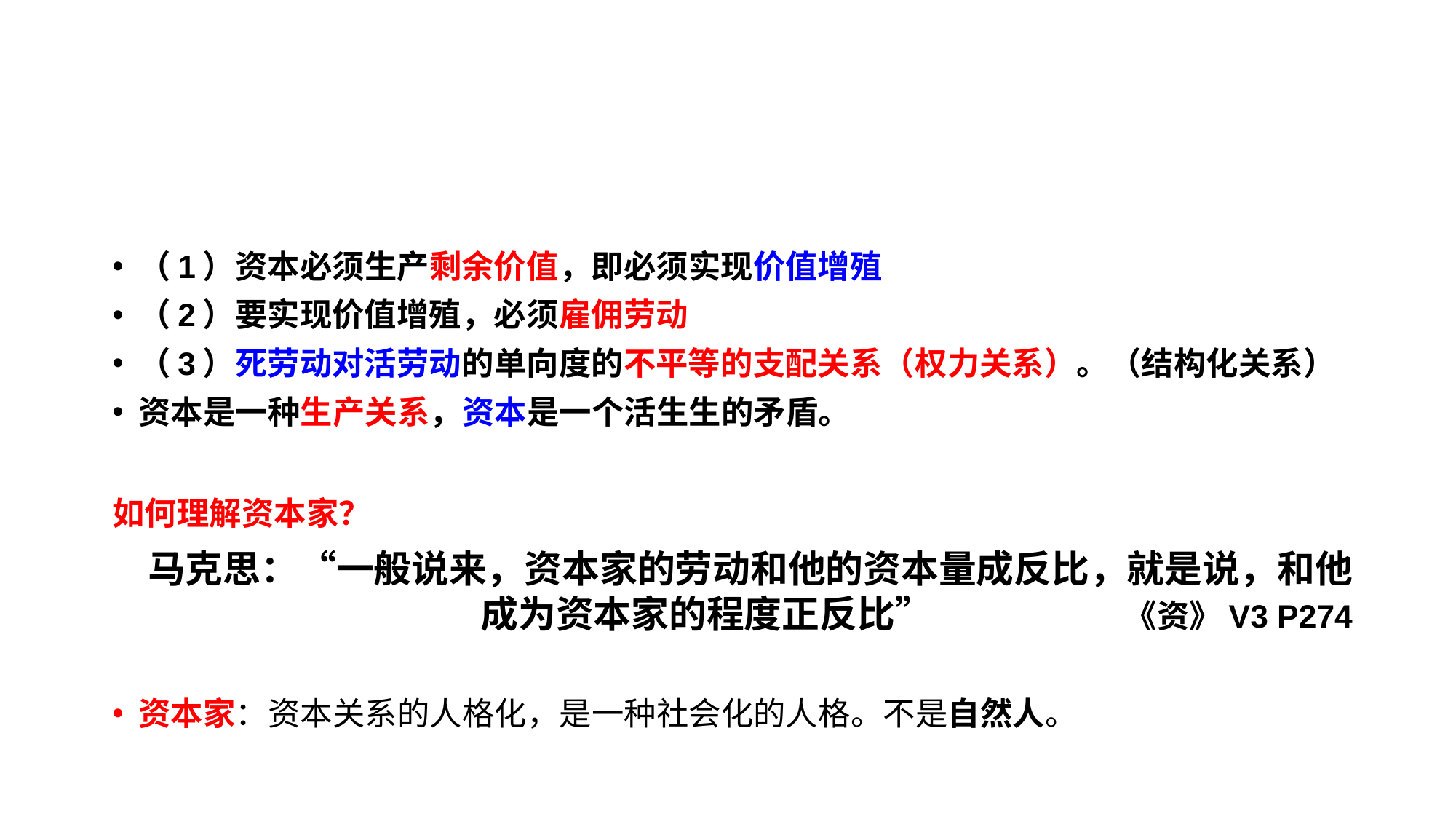

# 2.从三环节看，什么是资本？总结：
（1）资本必须生产剩余价值，即必须实现价值增殖
（2）要实现价值增殖，必须雇佣劳动
（3）死劳动对活劳动的单向度的不平等的支配关系（权力关系）。（结构化关系）
资本是一种生产关系，资本是一个活生生的矛盾。

如何理解资本家？
马克思：“一般说来，资本家的劳动和他的资本量成反比，就是说，和他成为资本家的程度正反比”                                《资》V3 P274

资本家：资本关系的人格化，是一种社会化的人格。不是自然人。